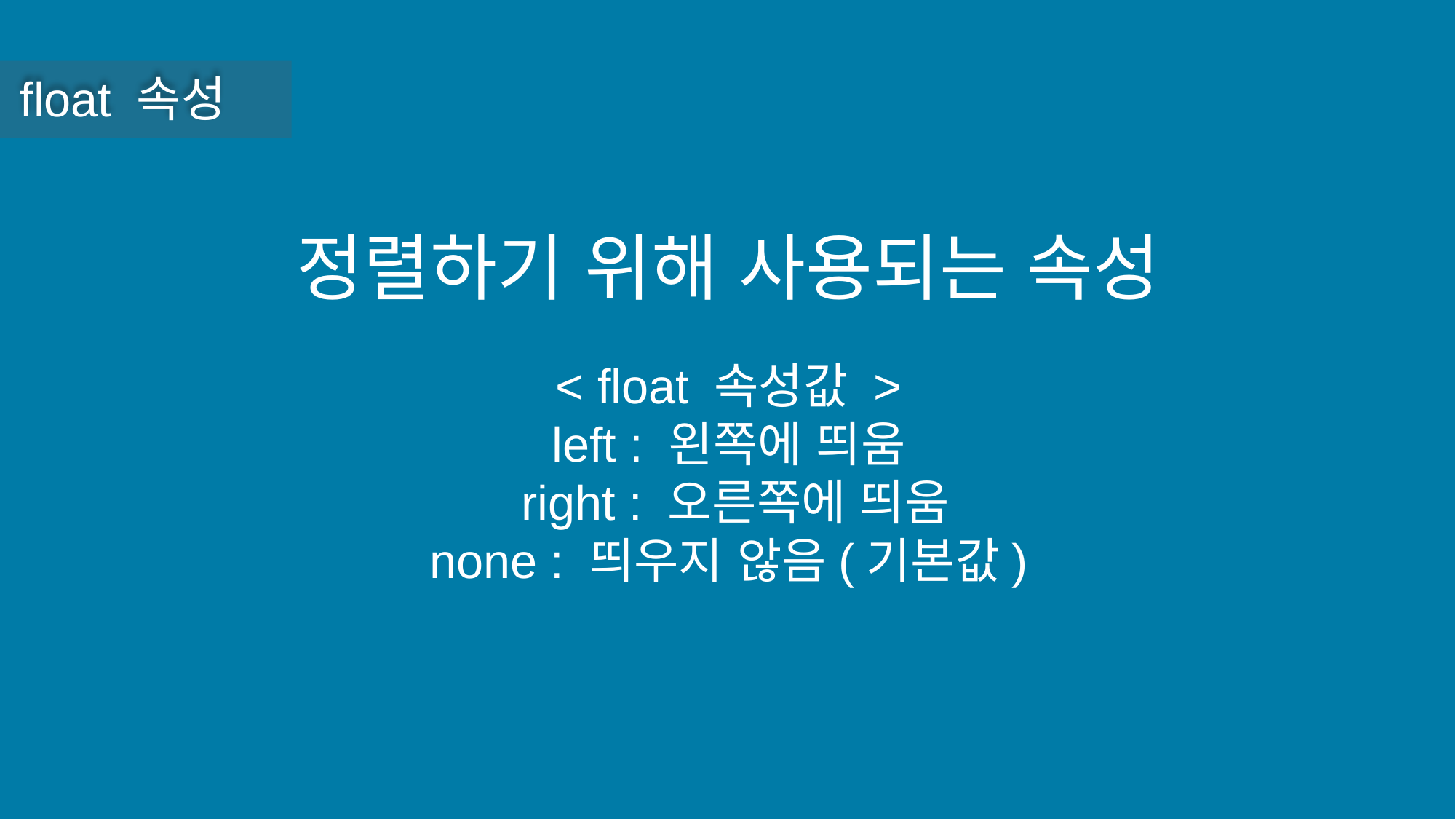

float 속성
정렬하기 위해 사용되는 속성
< float 속성값 >
left : 왼쪽에 띄움
 right : 오른쪽에 띄움
none : 띄우지 않음(기본값)